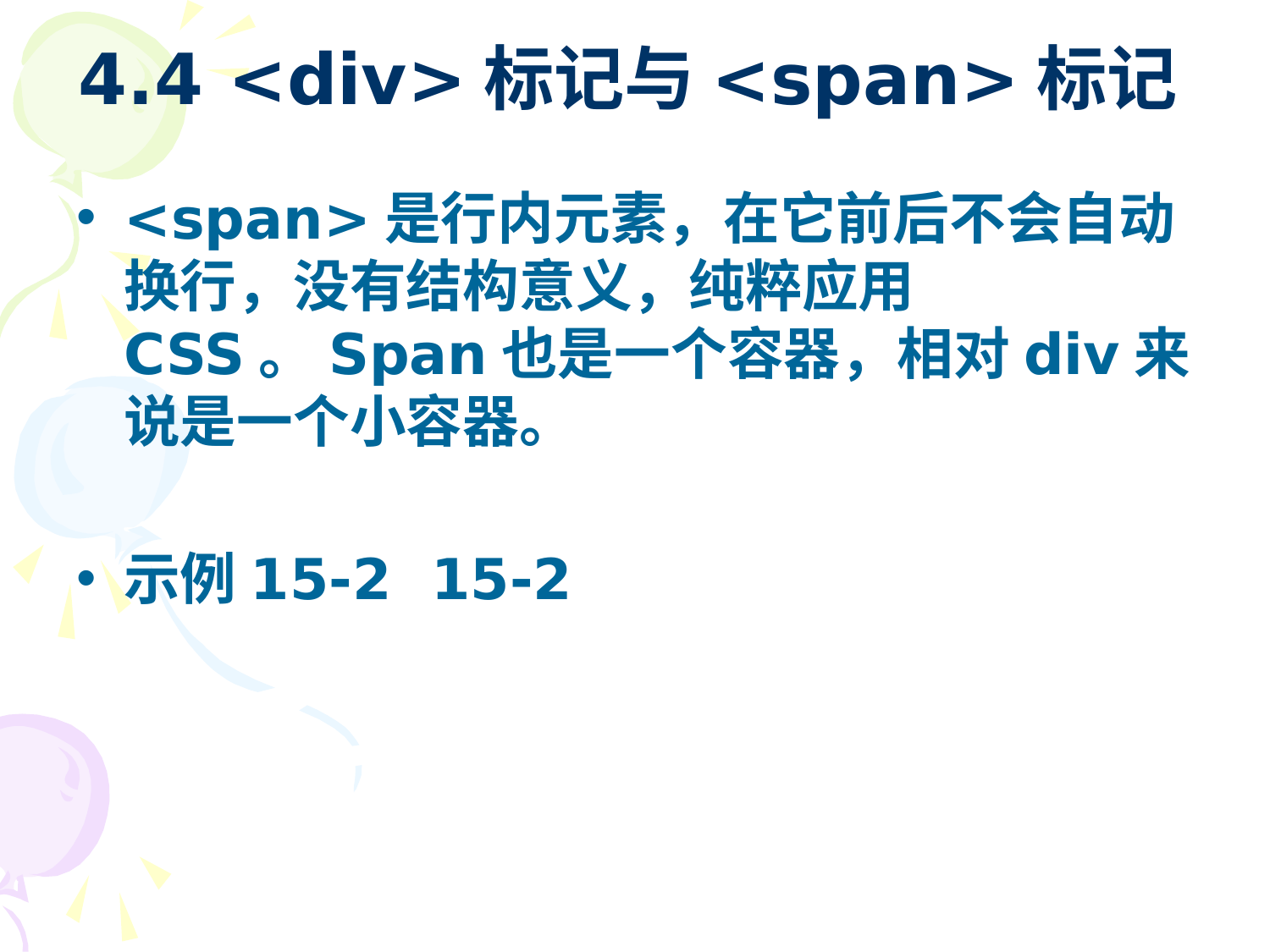

# 4.4 <div>标记与<span>标记
<span>是行内元素，在它前后不会自动换行，没有结构意义，纯粹应用CSS。Span也是一个容器，相对div来说是一个小容器。

示例15-2  15-2